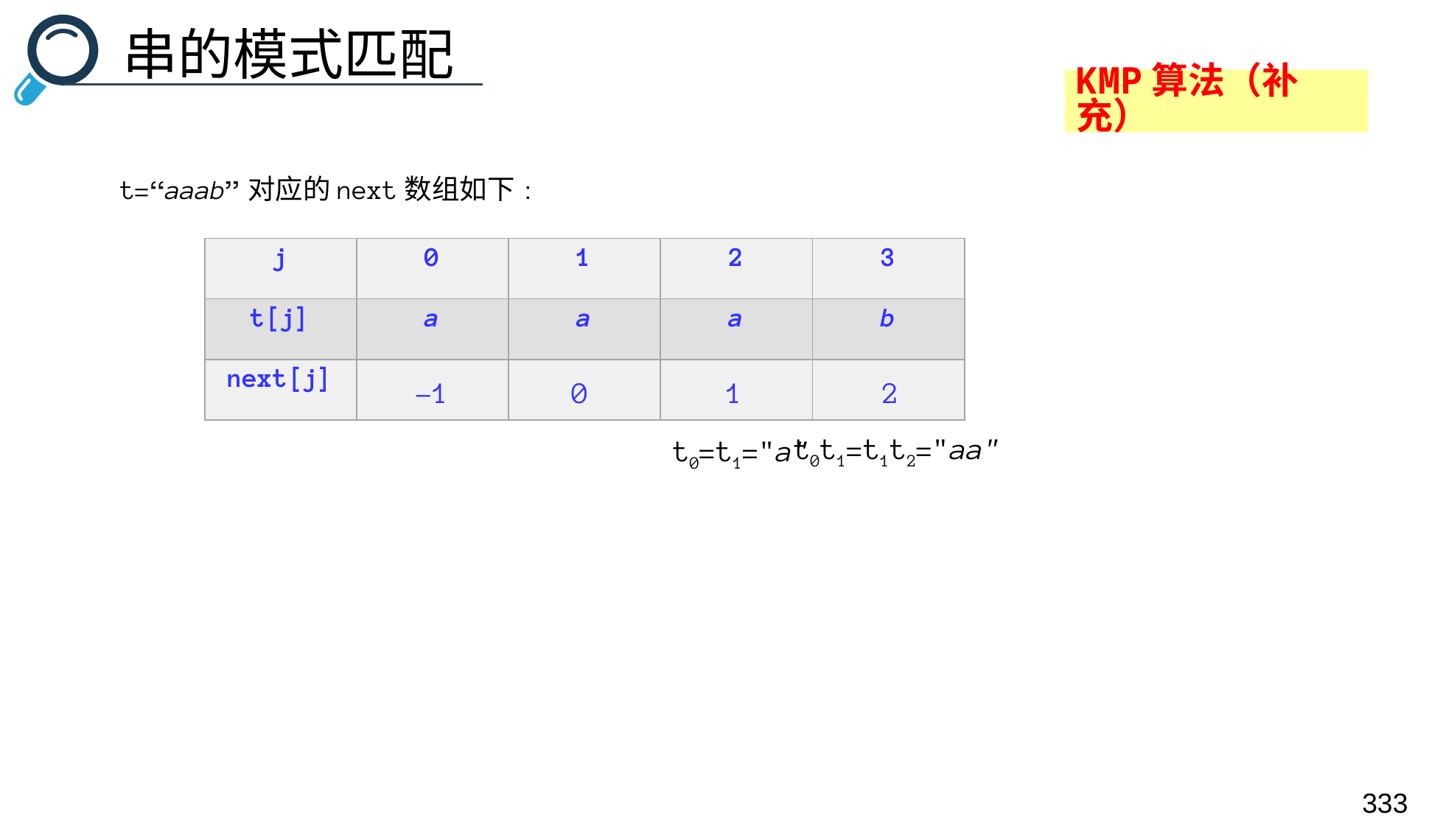

串的模式匹配
KMP算法（补充）
t=“aaab”对应的next数组如下:
| j | 0 | 1 | 2 | 3 |
| --- | --- | --- | --- | --- |
| t[j] | a | a | a | b |
| next[j] |  |  |  |  |

-1
0
1
2
t0t1=t1t2="aa"
t0=t1="a"
333